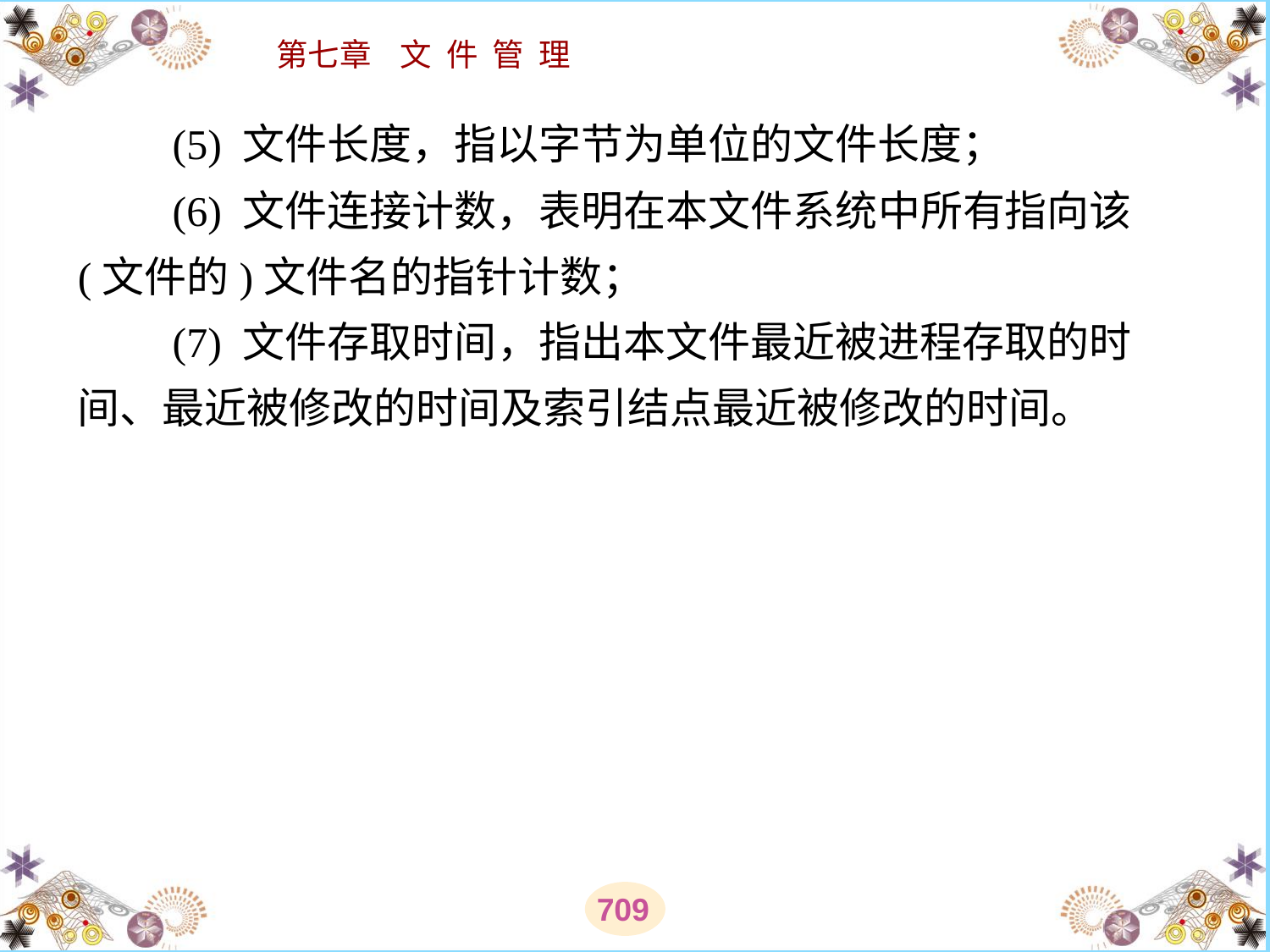

# (5) 文件长度，指以字节为单位的文件长度； 　　(6) 文件连接计数，表明在本文件系统中所有指向该(文件的)文件名的指针计数； 　　(7) 文件存取时间，指出本文件最近被进程存取的时间、最近被修改的时间及索引结点最近被修改的时间。